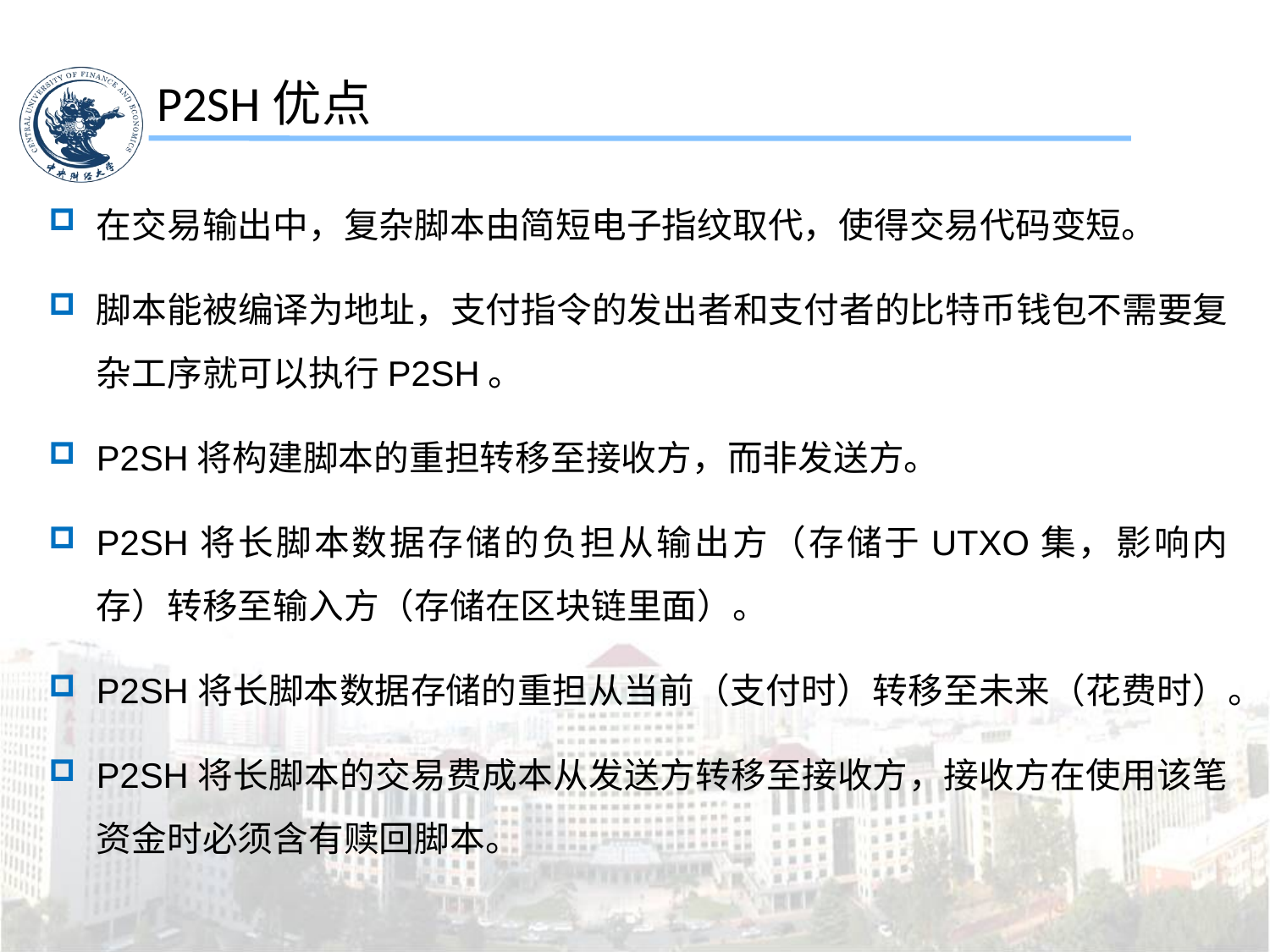

P2SH优点
在交易输出中，复杂脚本由简短电子指纹取代，使得交易代码变短。
脚本能被编译为地址，支付指令的发出者和支付者的比特币钱包不需要复杂工序就可以执行P2SH。
P2SH将构建脚本的重担转移至接收方，而非发送方。
P2SH将长脚本数据存储的负担从输出方（存储于UTXO集，影响内存）转移至输入方（存储在区块链里面）。
P2SH将长脚本数据存储的重担从当前（支付时）转移至未来（花费时）。
P2SH将长脚本的交易费成本从发送方转移至接收方，接收方在使用该笔资金时必须含有赎回脚本。